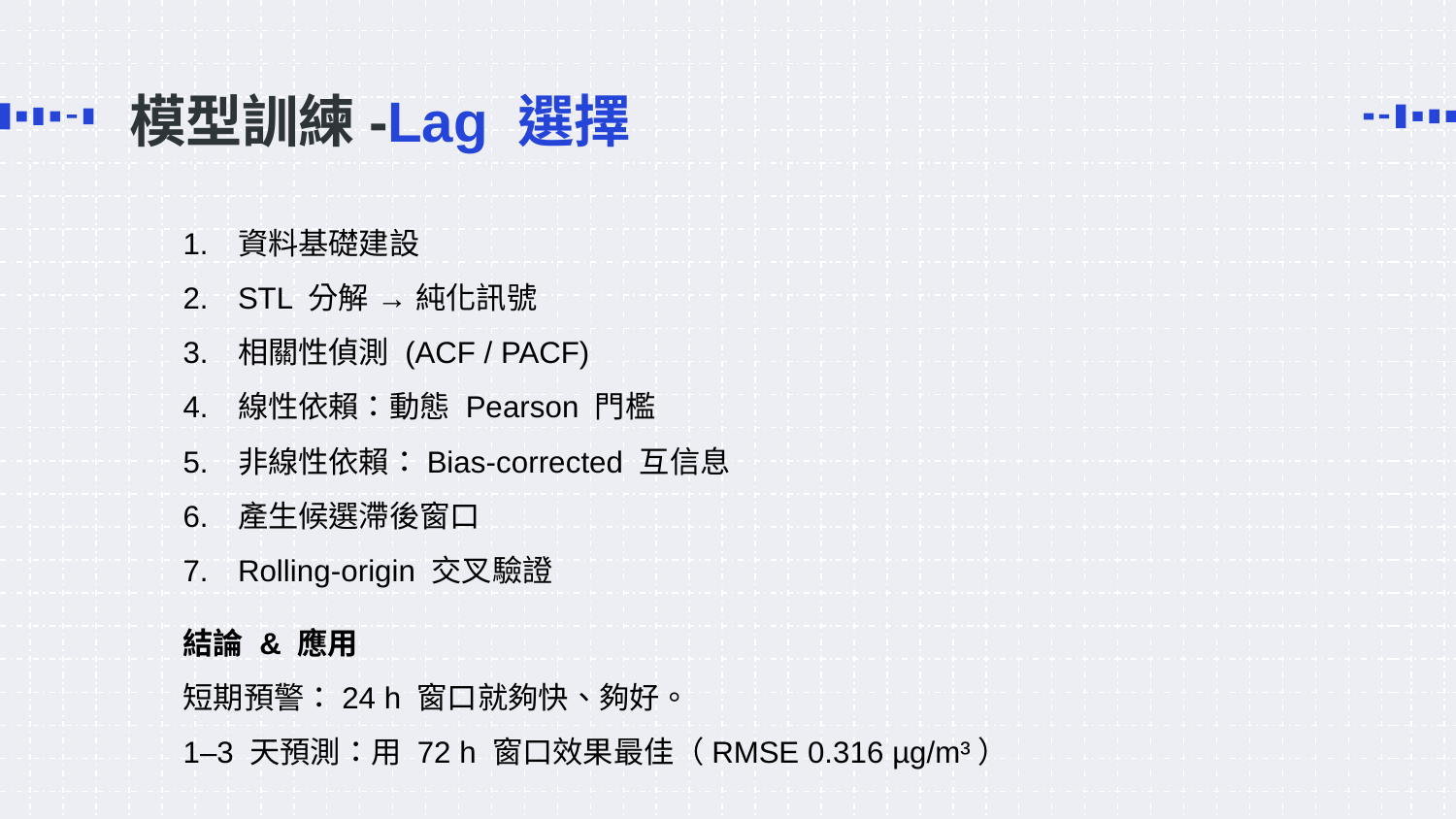

# 模型訓練-Lag 選擇
資料基礎建設
STL 分解 → 純化訊號
相關性偵測 (ACF / PACF)
線性依賴：動態 Pearson 門檻
非線性依賴：Bias-corrected 互信息
產生候選滯後窗口
Rolling-origin 交叉驗證
結論 & 應用
短期預警：24 h 窗口就夠快、夠好。
1–3 天預測：用 72 h 窗口效果最佳（RMSE 0.316 µg/m³）